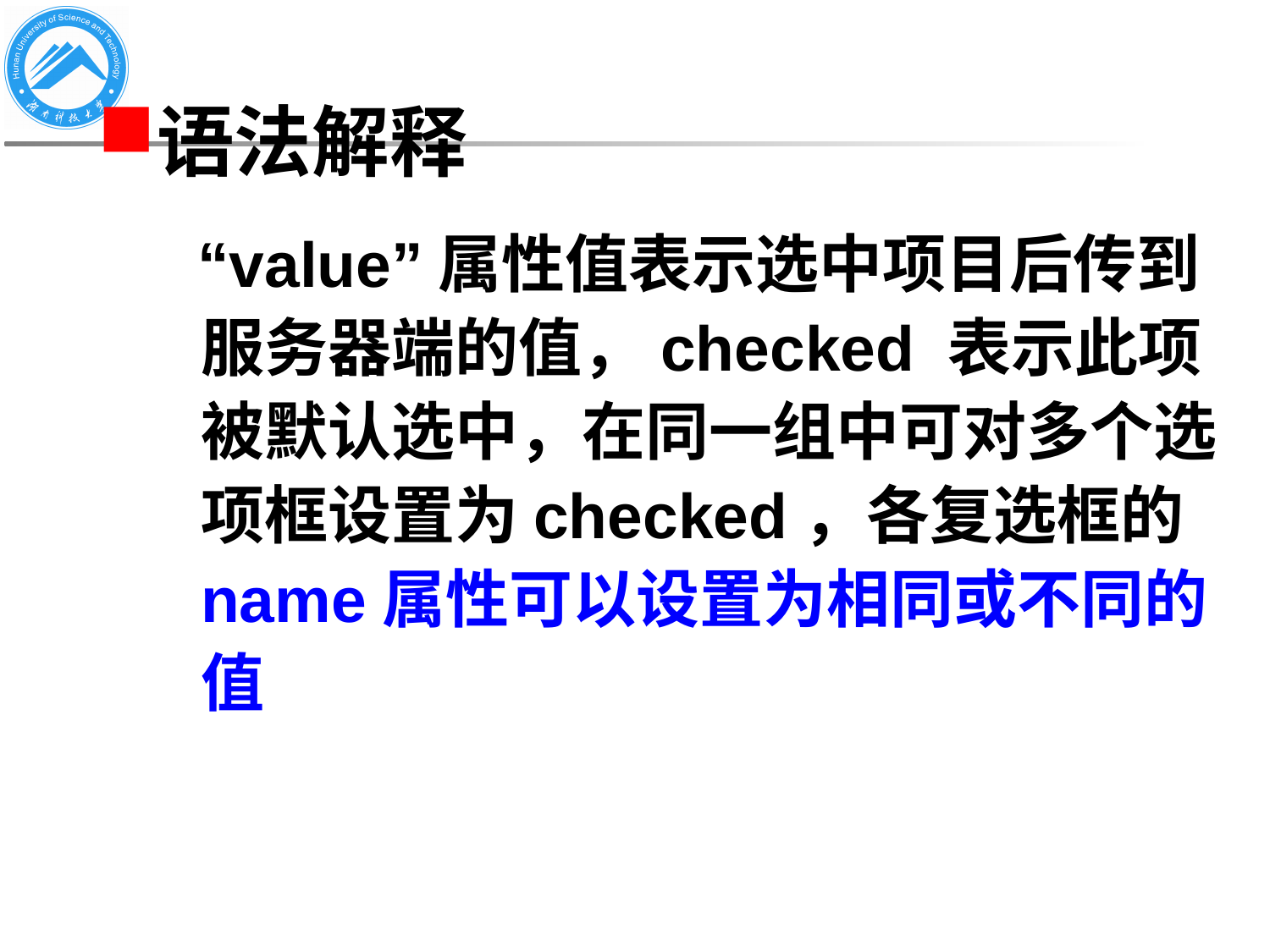

#
语法解释
  “value”属性值表示选中项目后传到服务器端的值，checked 表示此项被默认选中，在同一组中可对多个选项框设置为checked，各复选框的name属性可以设置为相同或不同的值